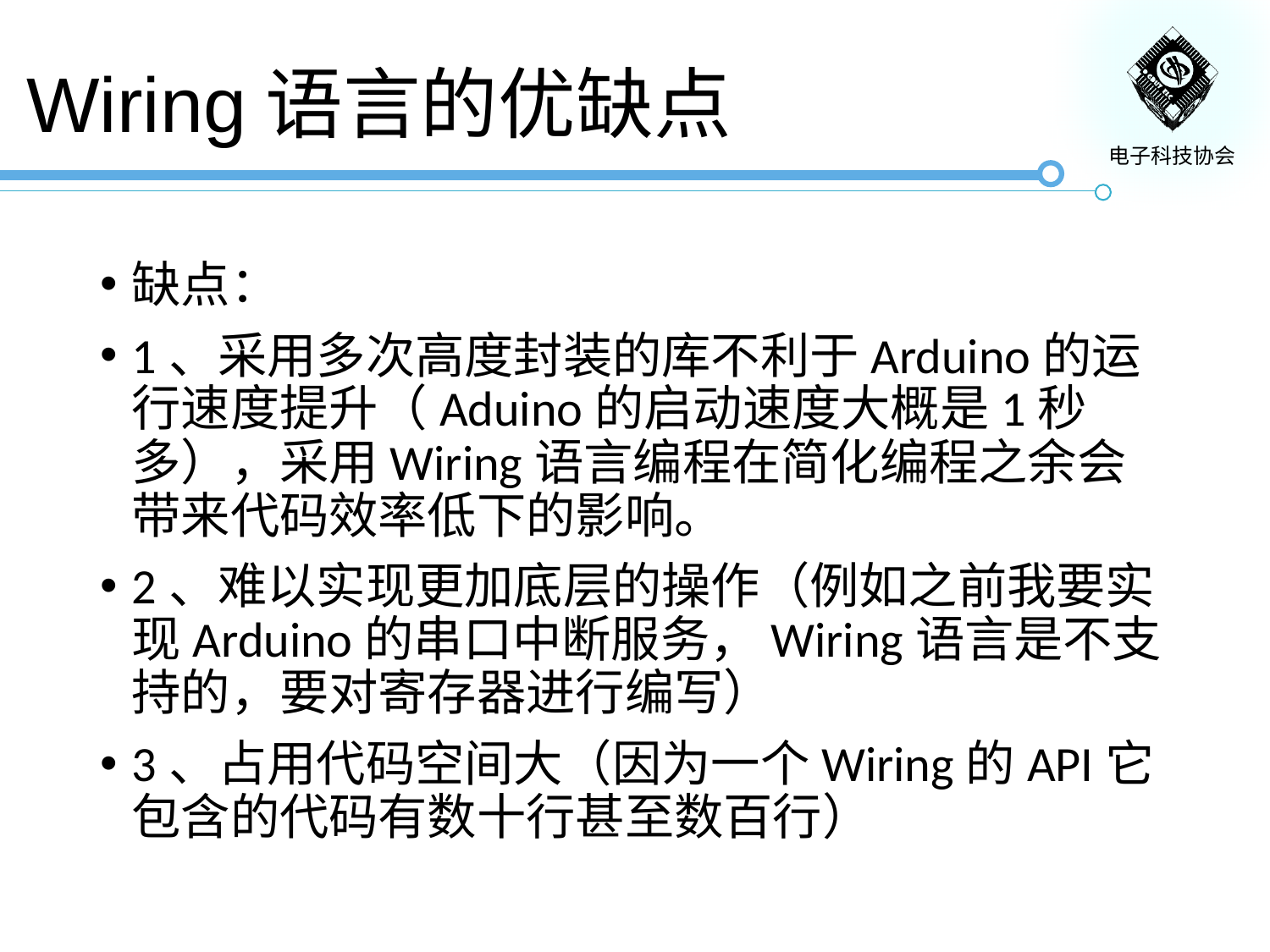

# Wiring语言的优缺点
缺点：
1、采用多次高度封装的库不利于Arduino的运行速度提升（Aduino的启动速度大概是1秒多），采用Wiring语言编程在简化编程之余会带来代码效率低下的影响。
2、难以实现更加底层的操作（例如之前我要实现Arduino的串口中断服务，Wiring语言是不支持的，要对寄存器进行编写）
3、占用代码空间大（因为一个Wiring的API它包含的代码有数十行甚至数百行）